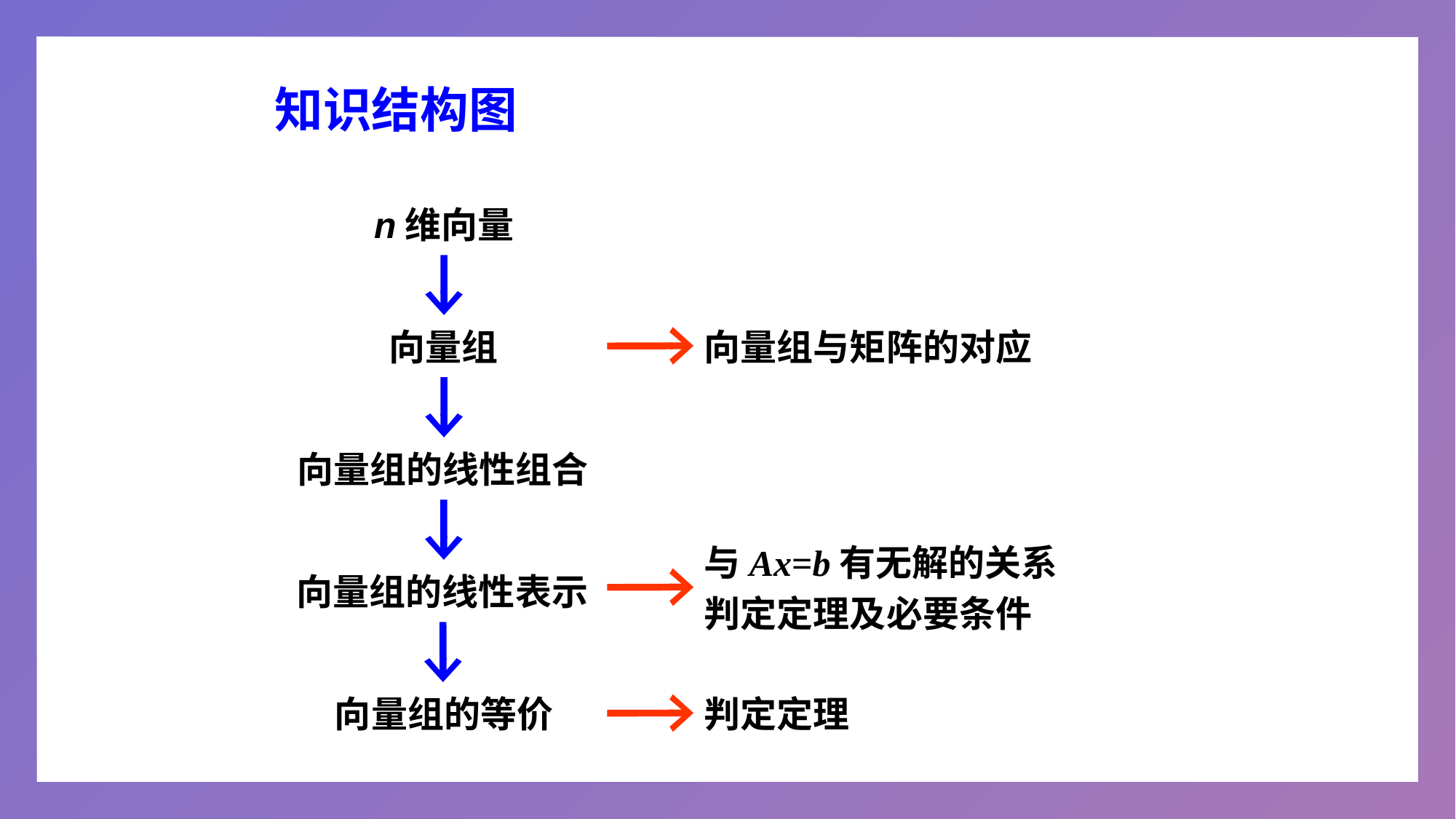

知识结构图
n维向量

向量组与矩阵的对应
向量组

向量组的线性组合

与Ax=b有无解的关系
判定定理及必要条件
向量组的线性表示

向量组的等价
判定定理